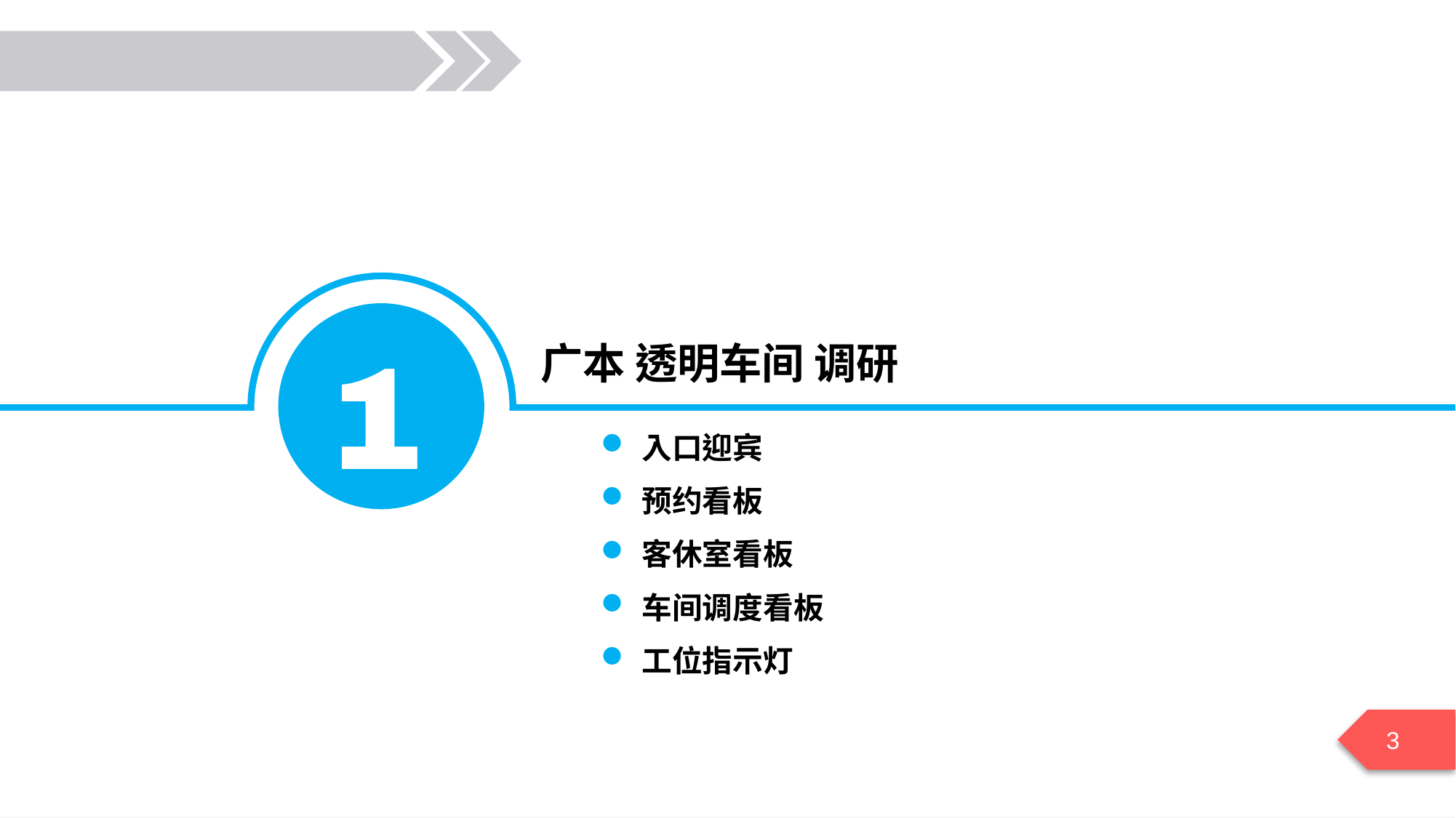

1
# 广本 透明车间 调研
入口迎宾
预约看板
客休室看板
车间调度看板
工位指示灯